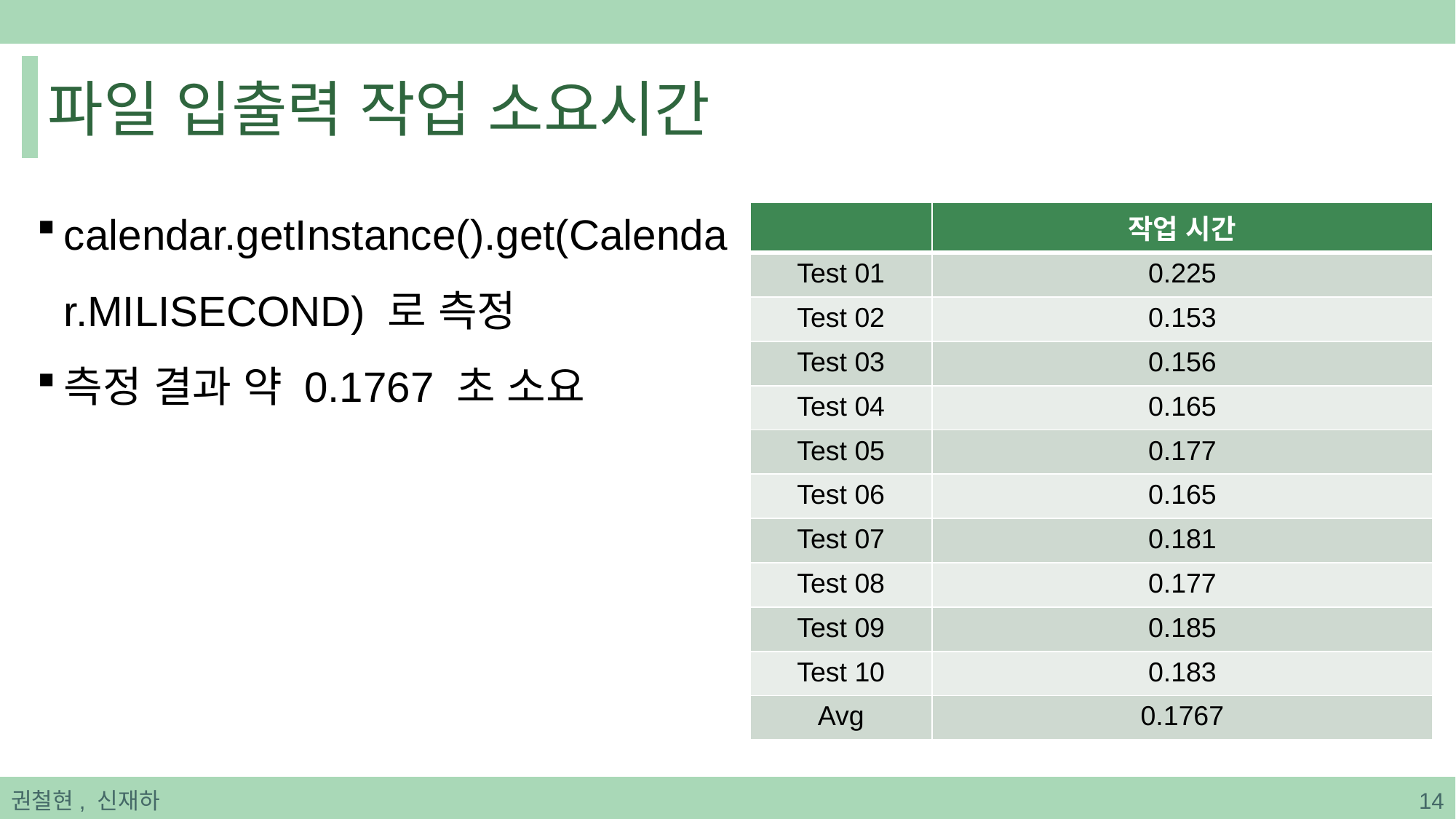

# 파일 입출력 작업 소요시간
calendar.getInstance().get(Calendar.MILISECOND) 로 측정
측정 결과 약 0.1767 초 소요

|  | 작업 시간 |
| --- | --- |
| Test 01 | 0.225 |
| Test 02 | 0.153 |
| Test 03 | 0.156 |
| Test 04 | 0.165 |
| Test 05 | 0.177 |
| Test 06 | 0.165 |
| Test 07 | 0.181 |
| Test 08 | 0.177 |
| Test 09 | 0.185 |
| Test 10 | 0.183 |
| Avg | 0.1767 |
권철현, 신재하
14